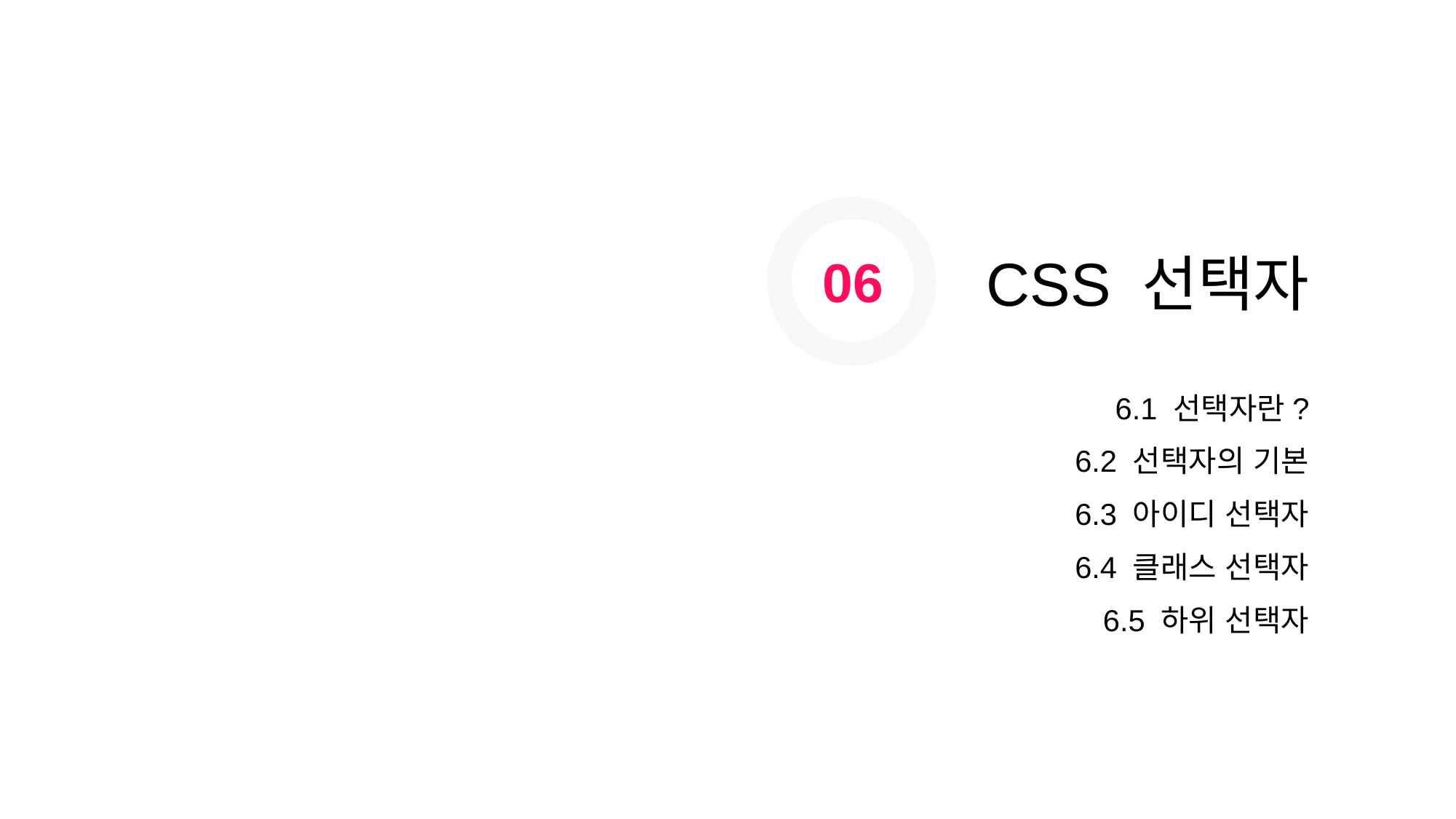

06
CSS 선택자
6.1 선택자란?
6.2 선택자의 기본
6.3 아이디 선택자
6.4 클래스 선택자
6.5 하위 선택자